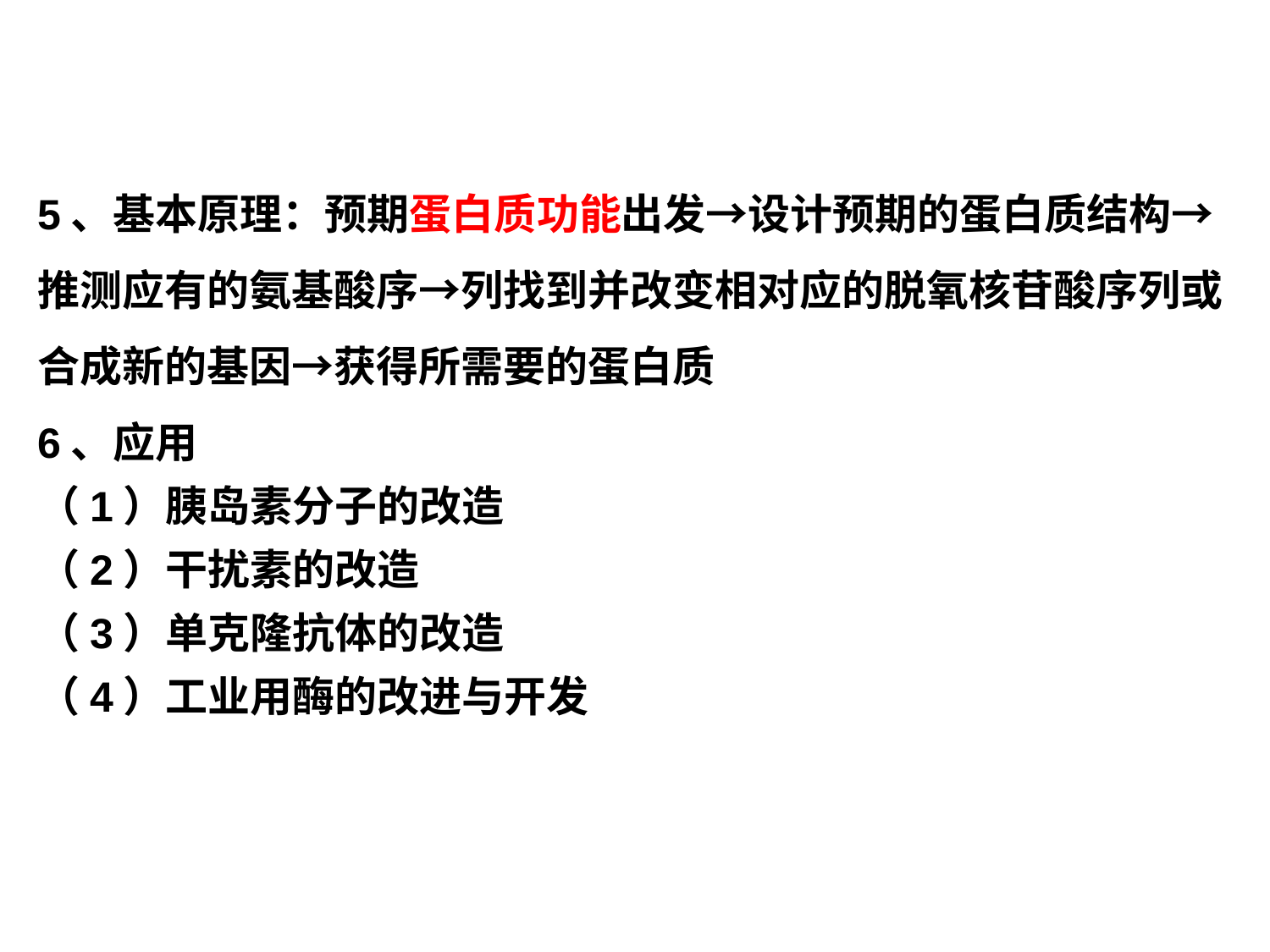

5、基本原理：预期蛋白质功能出发→设计预期的蛋白质结构→推测应有的氨基酸序→列找到并改变相对应的脱氧核苷酸序列或合成新的基因→获得所需要的蛋白质
6、应用
（1）胰岛素分子的改造
（2）干扰素的改造
（3）单克隆抗体的改造
（4）工业用酶的改进与开发